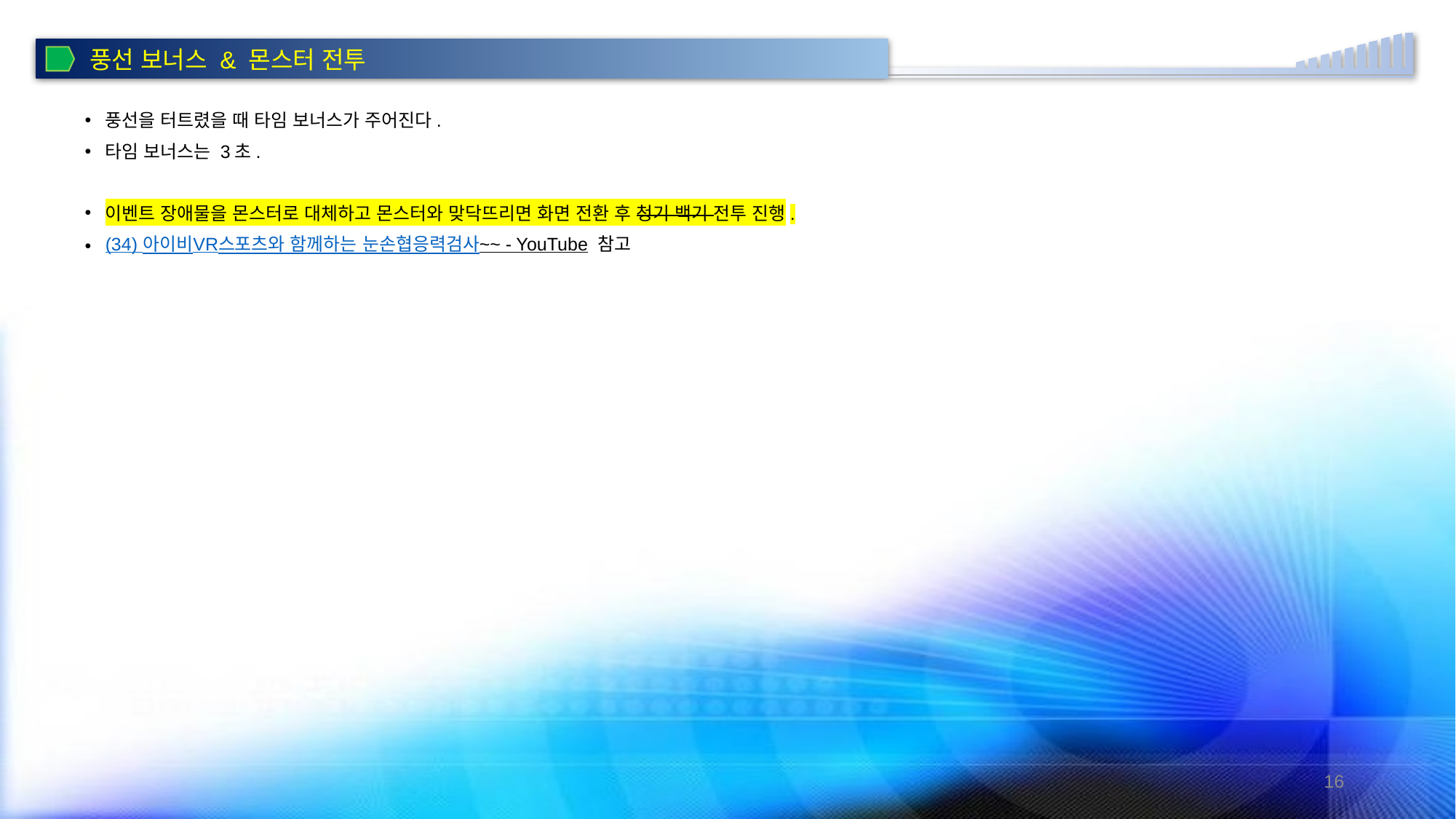

풍선 보너스 & 몬스터 전투

풍선을 터트렸을 때 타임 보너스가 주어진다.
타임 보너스는 3초.

이벤트 장애물을 몬스터로 대체하고 몬스터와 맞닥뜨리면 화면 전환 후 청기 백기 전투 진행.
(34) 아이비VR스포츠와 함께하는 눈손협응력검사~~ - YouTube 참고
16